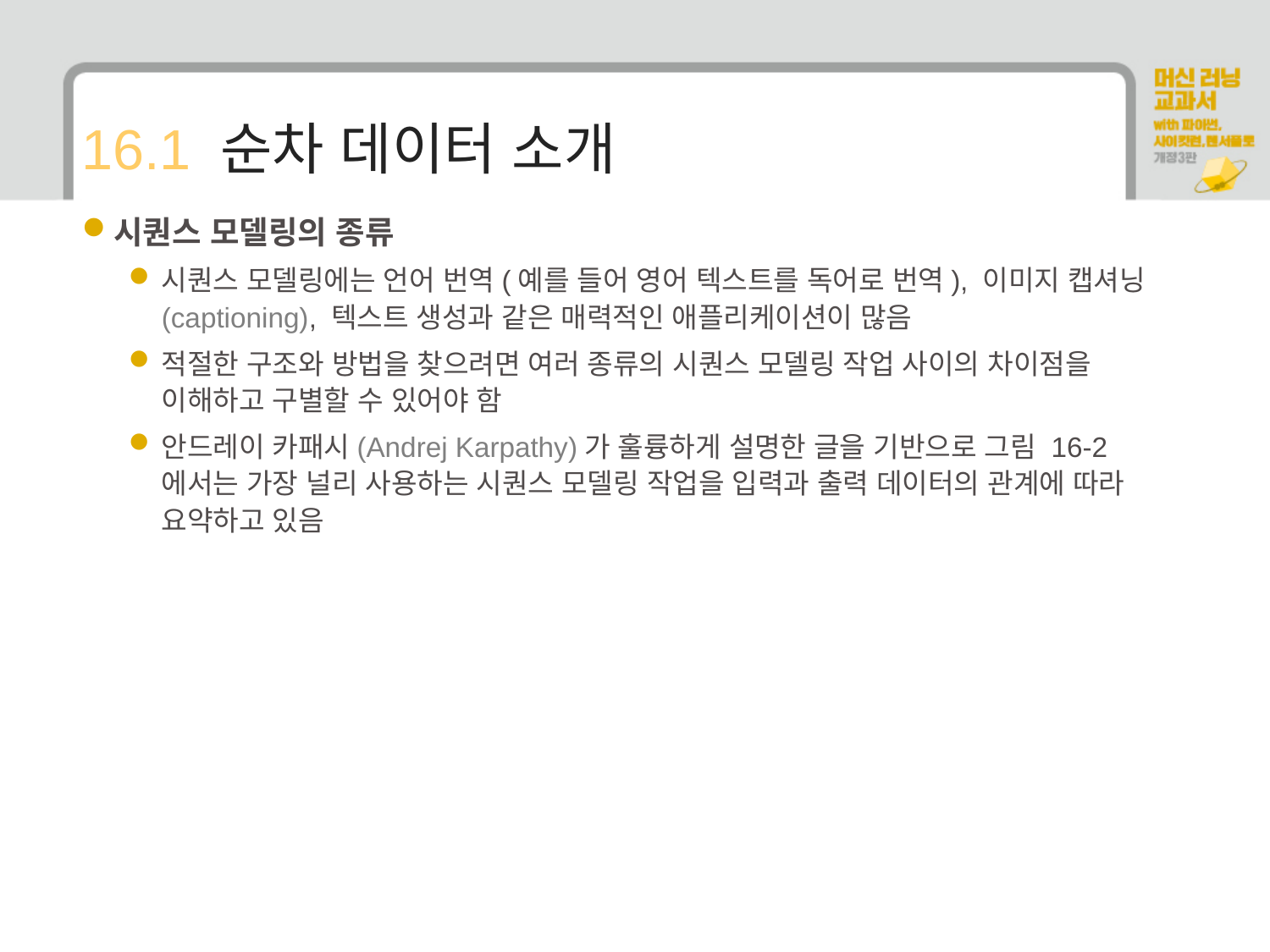

# 16.1 순차 데이터 소개
시퀀스 모델링의 종류
시퀀스 모델링에는 언어 번역(예를 들어 영어 텍스트를 독어로 번역), 이미지 캡셔닝(captioning), 텍스트 생성과 같은 매력적인 애플리케이션이 많음
적절한 구조와 방법을 찾으려면 여러 종류의 시퀀스 모델링 작업 사이의 차이점을 이해하고 구별할 수 있어야 함
안드레이 카패시(Andrej Karpathy)가 훌륭하게 설명한 글을 기반으로 그림 16-2에서는 가장 널리 사용하는 시퀀스 모델링 작업을 입력과 출력 데이터의 관계에 따라 요약하고 있음